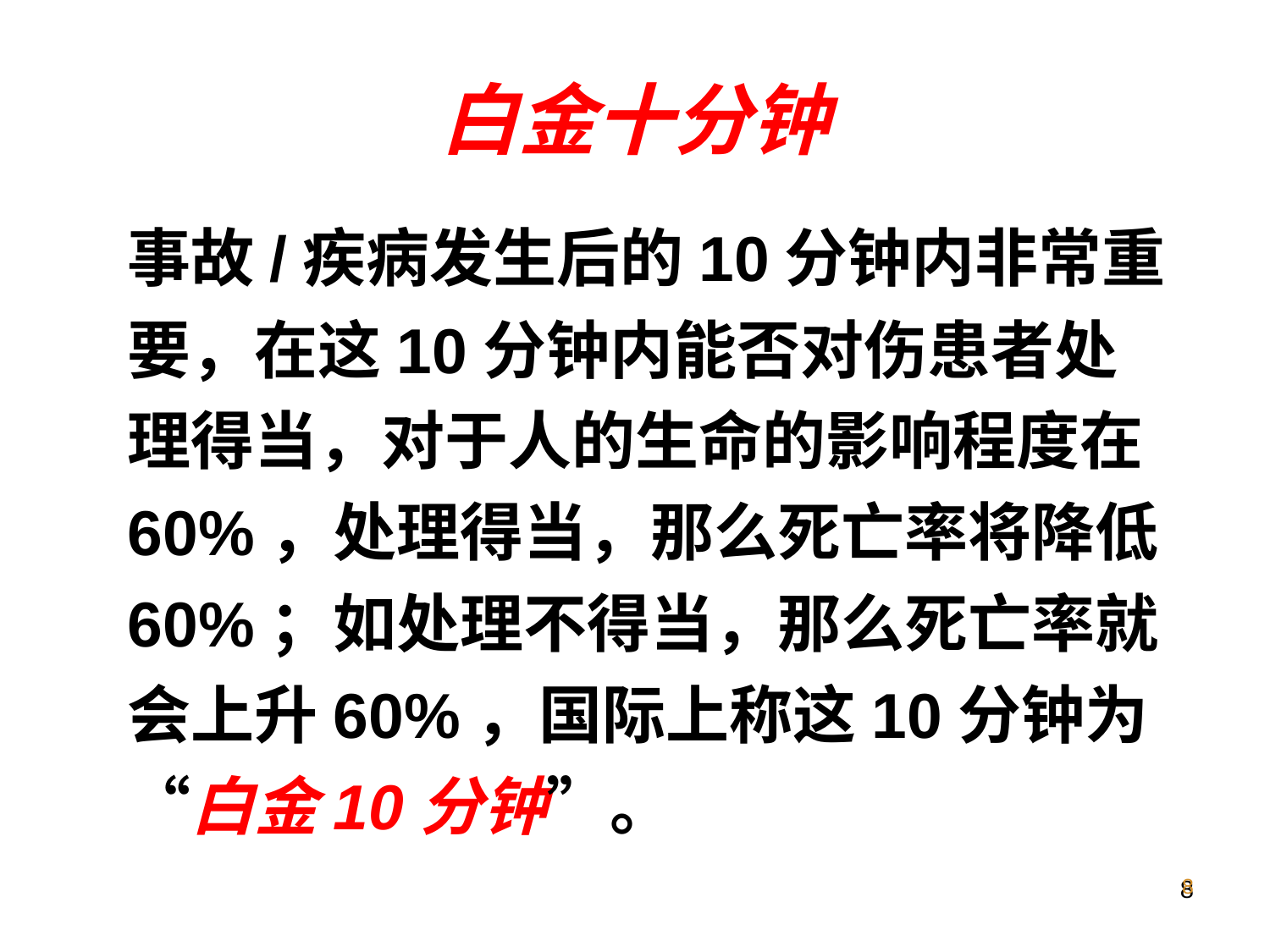

白金十分钟
事故/疾病发生后的10分钟内非常重要，在这10分钟内能否对伤患者处理得当，对于人的生命的影响程度在60%，处理得当，那么死亡率将降低60%；如处理不得当，那么死亡率就会上升60%，国际上称这10分钟为“白金10分钟”。
8
8